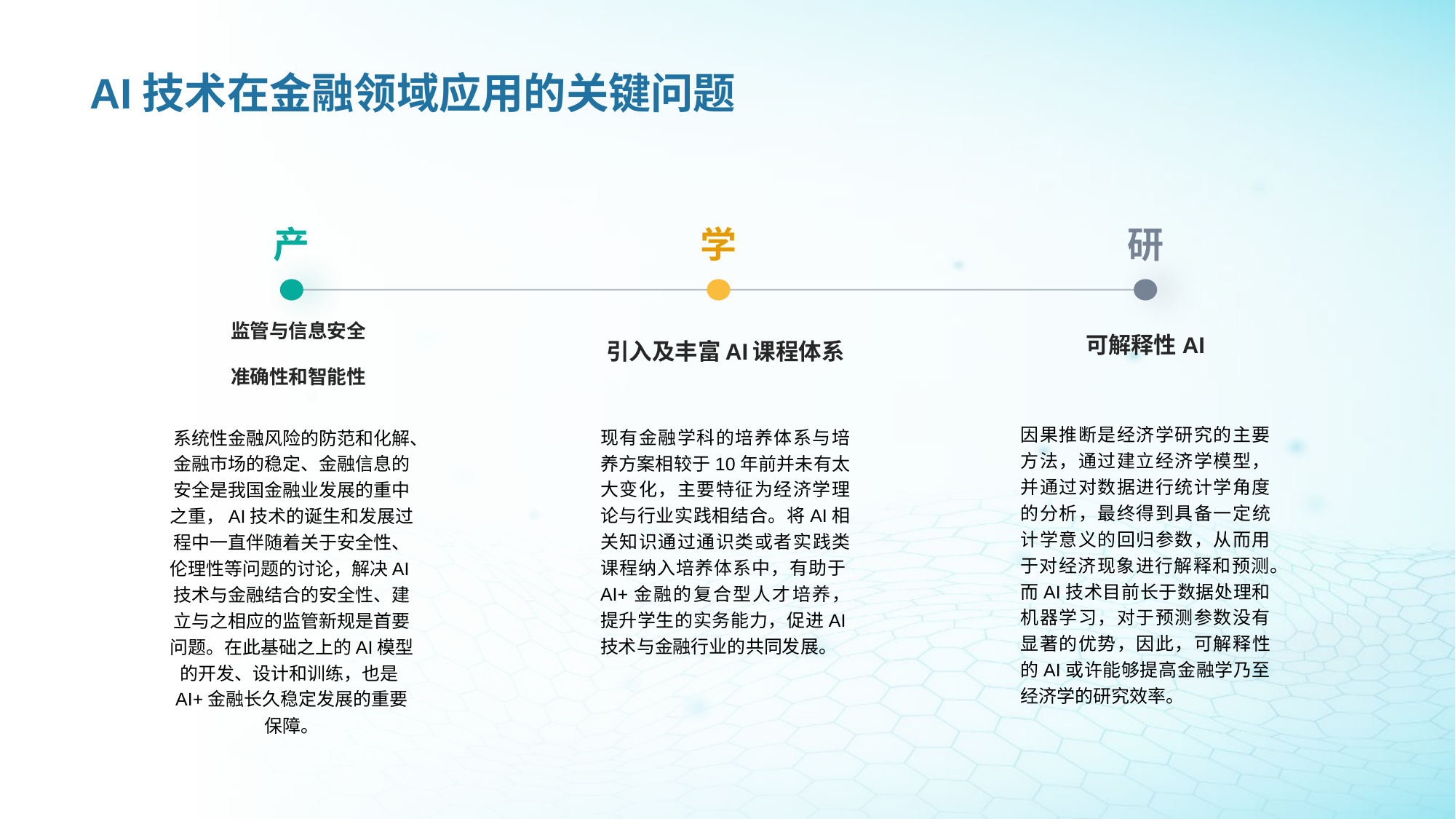

# AI技术在金融领域应用的关键问题
产
监管与信息安全

准确性和智能性
系统性金融风险的防范和化解、金融市场的稳定、金融信息的安全是我国金融业发展的重中之重，AI技术的诞生和发展过程中一直伴随着关于安全性、伦理性等问题的讨论，解决AI技术与金融结合的安全性、建立与之相应的监管新规是首要问题。在此基础之上的AI模型的开发、设计和训练，也是AI+金融长久稳定发展的重要保障。
学
可解释性AI
现有金融学科的培养体系与培养方案相较于10年前并未有太大变化，主要特征为经济学理论与行业实践相结合。将AI相关知识通过通识类或者实践类课程纳入培养体系中，有助于AI+金融的复合型人才培养，提升学生的实务能力，促进AI技术与金融行业的共同发展。
研
因果推断是经济学研究的主要方法，通过建立经济学模型，并通过对数据进行统计学角度的分析，最终得到具备一定统计学意义的回归参数，从而用于对经济现象进行解释和预测。而AI技术目前长于数据处理和机器学习，对于预测参数没有显著的优势，因此，可解释性的AI或许能够提高金融学乃至经济学的研究效率。

引入及丰富AI课程体系